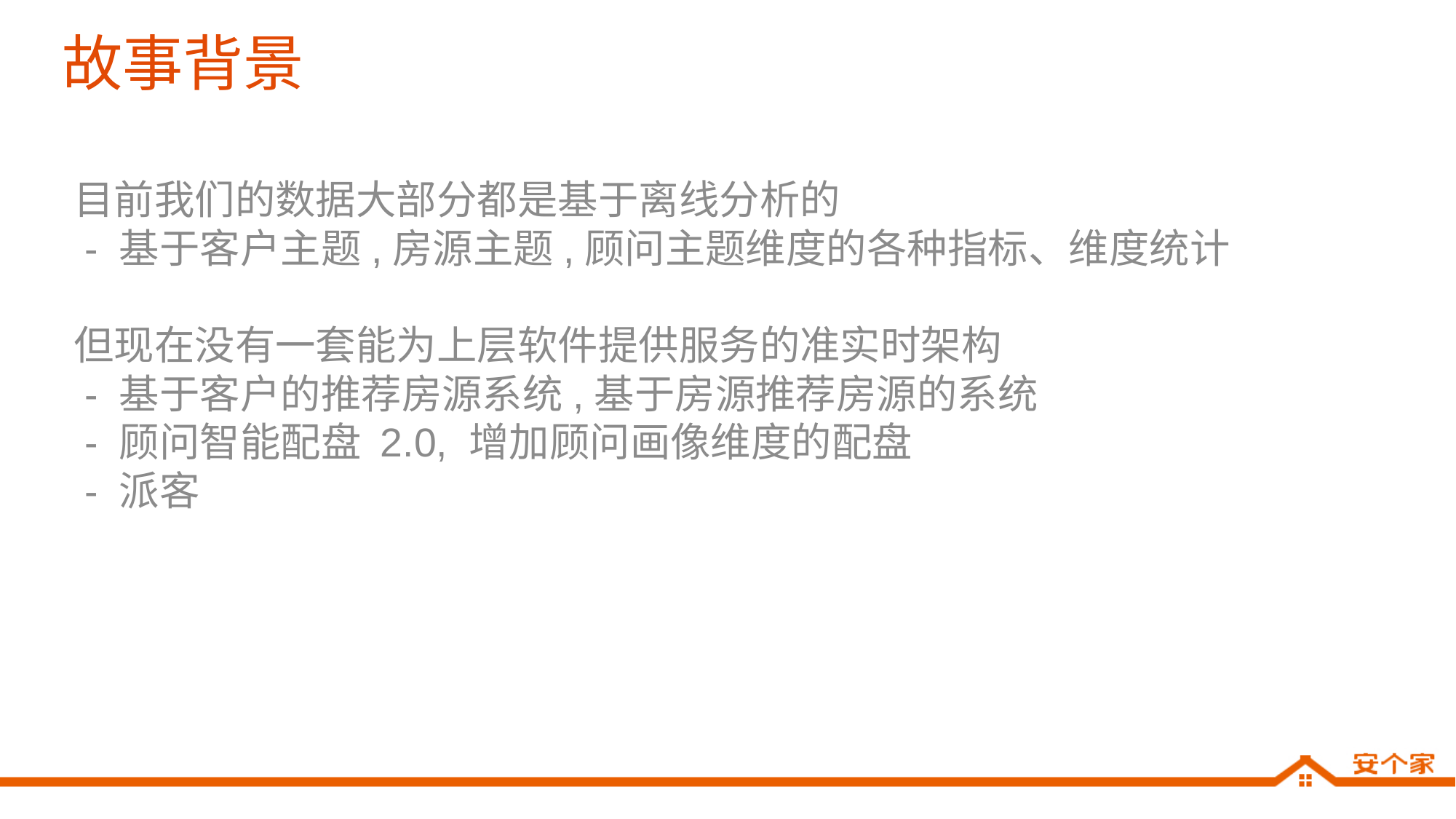

# 故事背景
目前我们的数据大部分都是基于离线分析的
 - 基于客户主题,房源主题,顾问主题维度的各种指标、维度统计

但现在没有一套能为上层软件提供服务的准实时架构
 - 基于客户的推荐房源系统,基于房源推荐房源的系统
 - 顾问智能配盘 2.0, 增加顾问画像维度的配盘
 - 派客